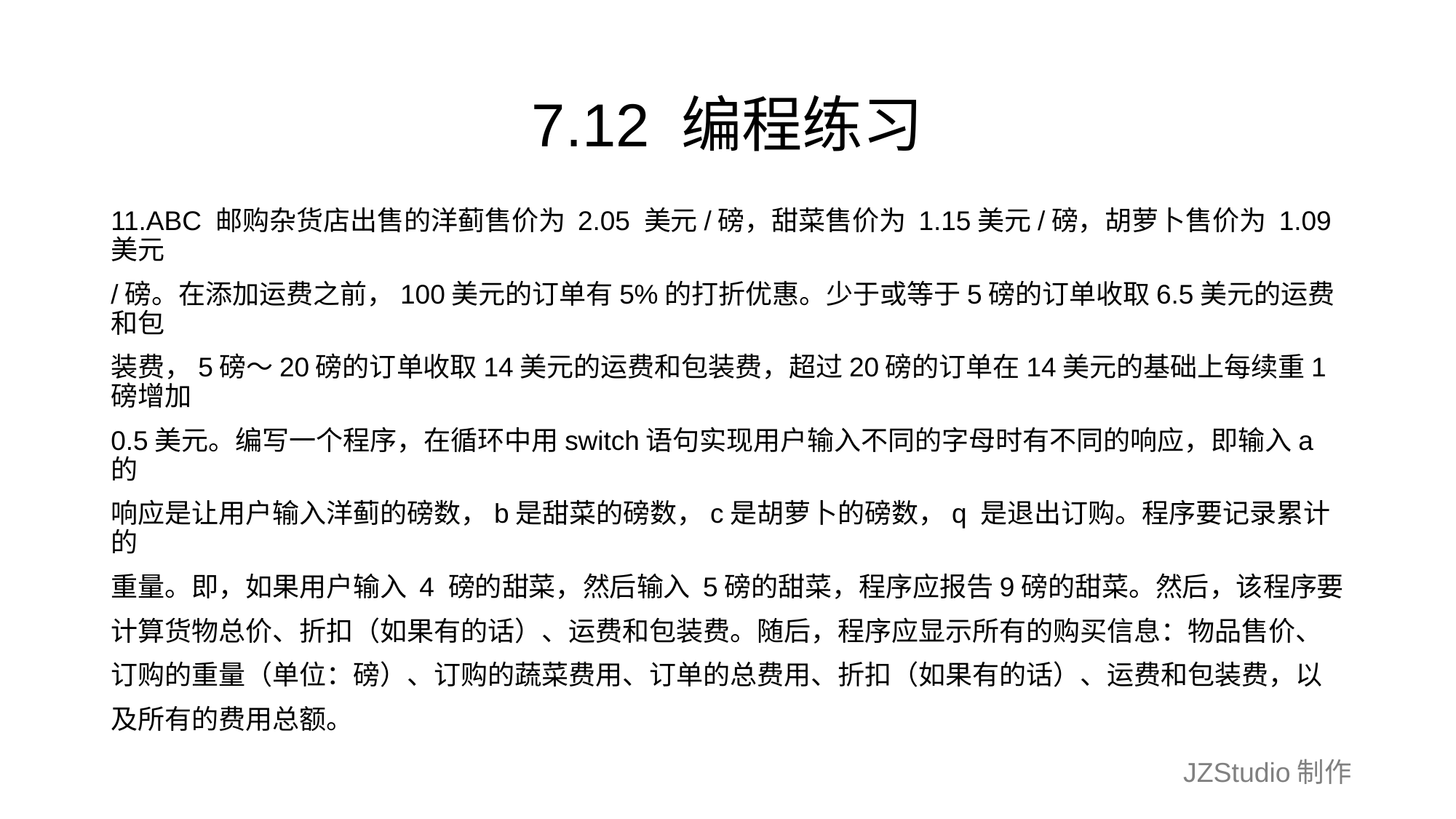

# 7.12 编程练习
11.ABC 邮购杂货店出售的洋蓟售价为 2.05 美元/磅，甜菜售价为 1.15美元/磅，胡萝卜售价为 1.09美元
/磅。在添加运费之前，100美元的订单有5%的打折优惠。少于或等于5磅的订单收取6.5美元的运费和包
装费，5磅～20磅的订单收取14美元的运费和包装费，超过20磅的订单在14美元的基础上每续重1磅增加
0.5美元。编写一个程序，在循环中用switch语句实现用户输入不同的字母时有不同的响应，即输入a的
响应是让用户输入洋蓟的磅数，b是甜菜的磅数，c是胡萝卜的磅数，q 是退出订购。程序要记录累计的
重量。即，如果用户输入 4 磅的甜菜，然后输入 5磅的甜菜，程序应报告9磅的甜菜。然后，该程序要
计算货物总价、折扣（如果有的话）、运费和包装费。随后，程序应显示所有的购买信息：物品售价、
订购的重量（单位：磅）、订购的蔬菜费用、订单的总费用、折扣（如果有的话）、运费和包装费，以
及所有的费用总额。